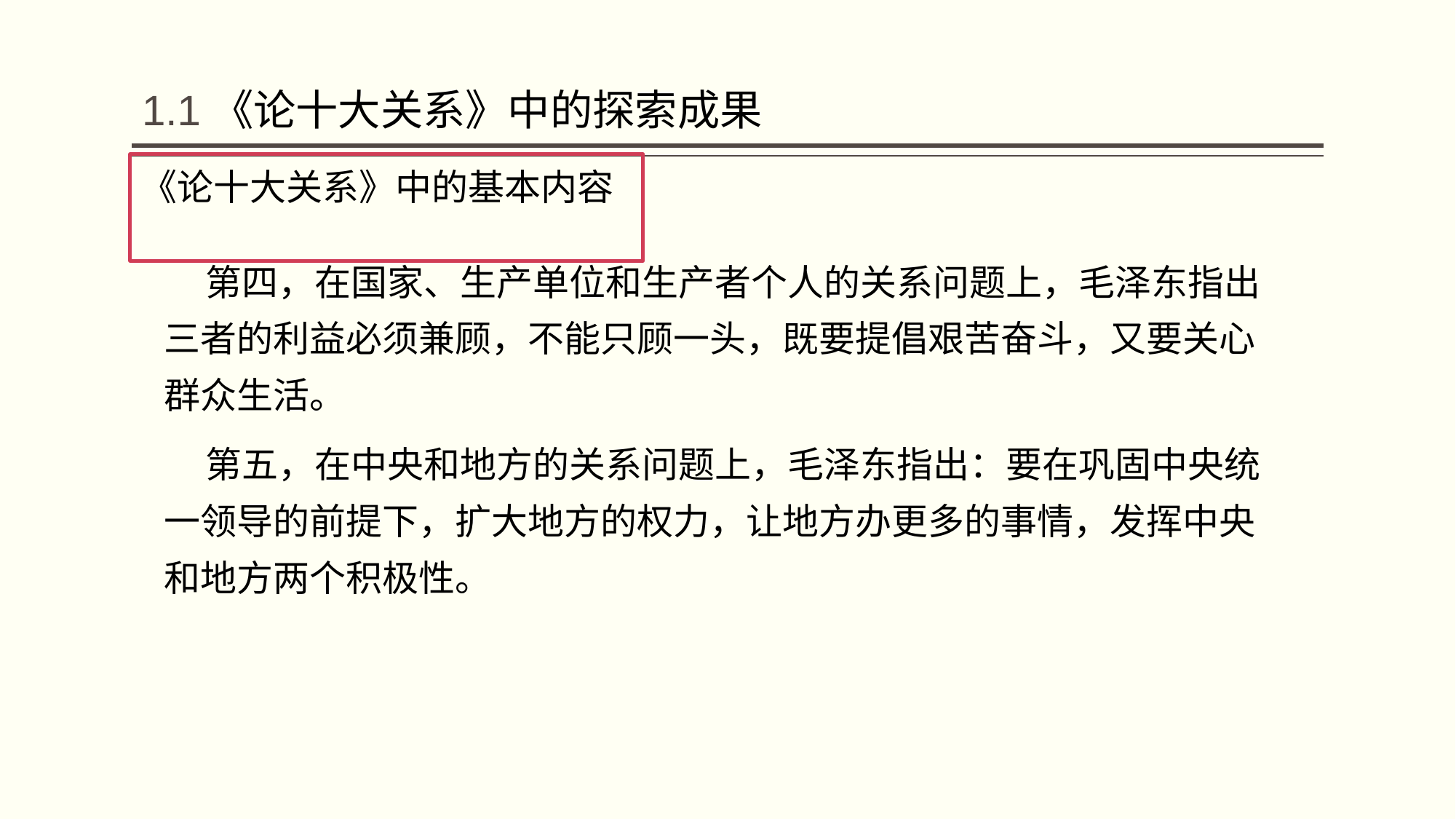

# 1.1《论十大关系》中的探索成果
《论十大关系》中的基本内容
    第四，在国家、生产单位和生产者个人的关系问题上，毛泽东指出三者的利益必须兼顾，不能只顾一头，既要提倡艰苦奋斗，又要关心群众生活。
    第五，在中央和地方的关系问题上，毛泽东指出：要在巩固中央统一领导的前提下，扩大地方的权力，让地方办更多的事情，发挥中央和地方两个积极性。